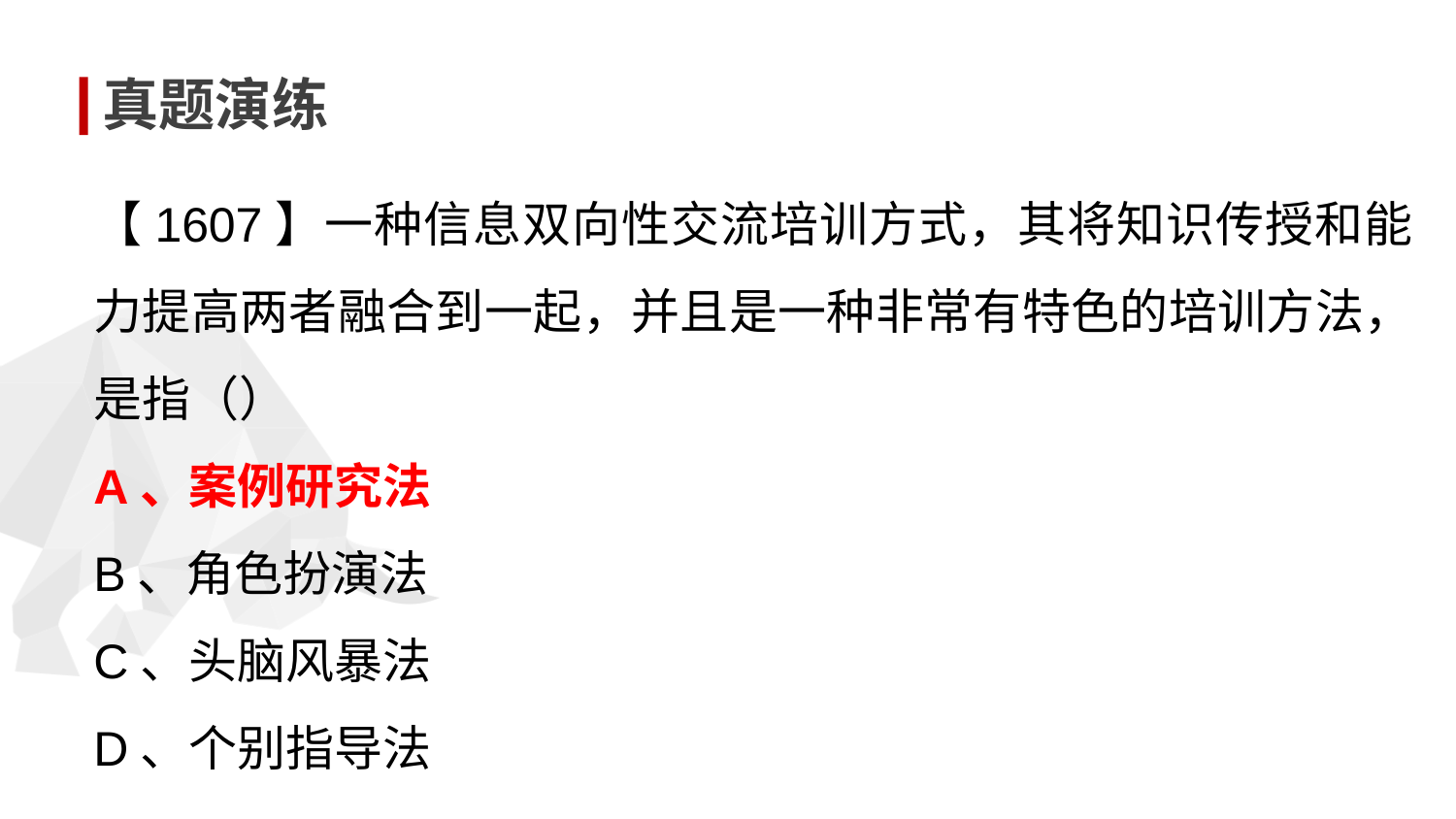

真题演练
【1607】一种信息双向性交流培训方式，其将知识传授和能力提高两者融合到一起，并且是一种非常有特色的培训方法，是指（）
A、案例研究法
B、角色扮演法
C、头脑风暴法
D、个别指导法